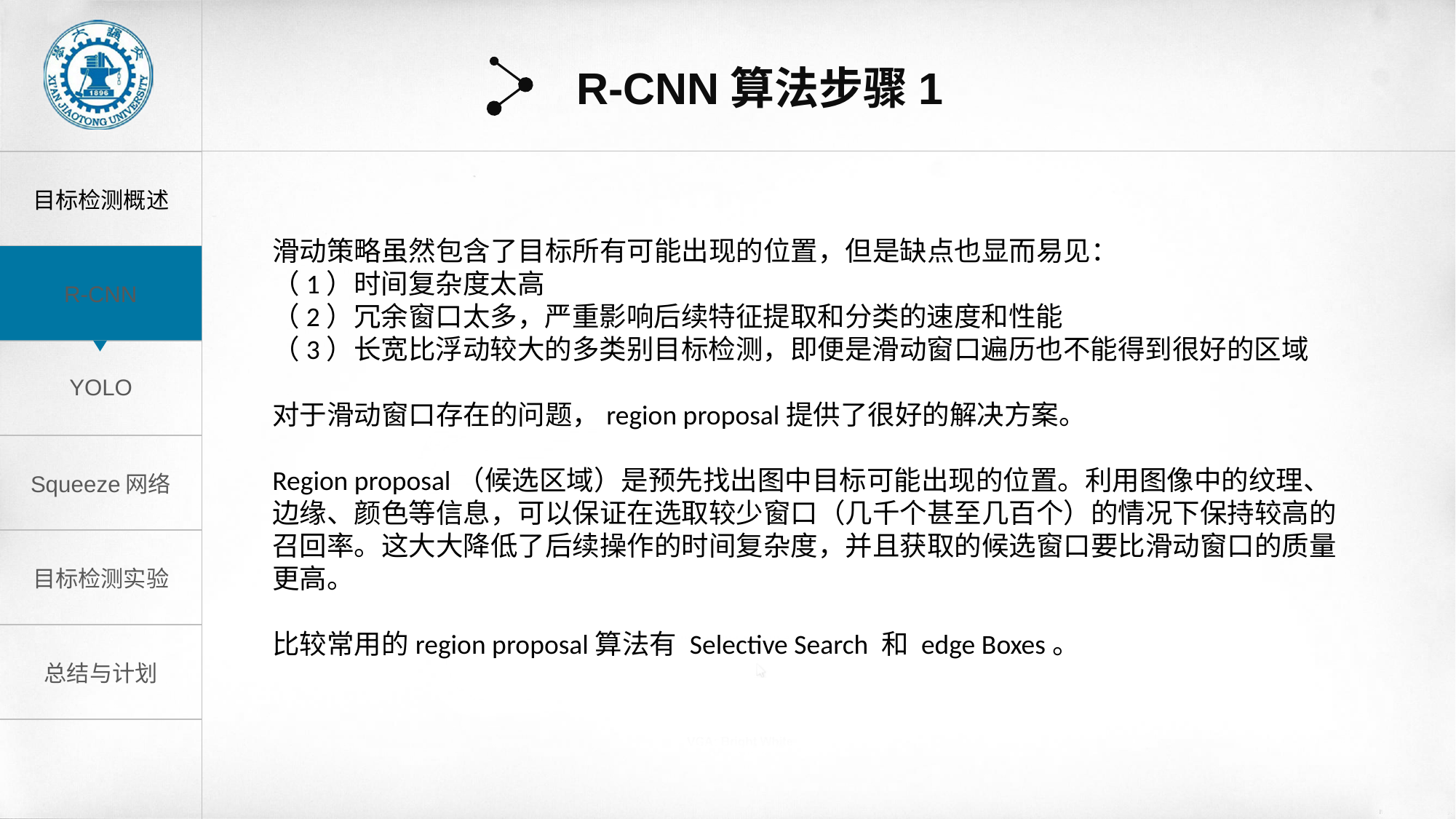

R-CNN算法步骤1
滑动策略虽然包含了目标所有可能出现的位置，但是缺点也显而易见：
（1）时间复杂度太高
（2）冗余窗口太多，严重影响后续特征提取和分类的速度和性能
（3）长宽比浮动较大的多类别目标检测，即便是滑动窗口遍历也不能得到很好的区域

对于滑动窗口存在的问题，region proposal提供了很好的解决方案。

Region proposal（候选区域）是预先找出图中目标可能出现的位置。利用图像中的纹理、边缘、颜色等信息，可以保证在选取较少窗口（几千个甚至几百个）的情况下保持较高的召回率。这大大降低了后续操作的时间复杂度，并且获取的候选窗口要比滑动窗口的质量更高。

比较常用的region proposal算法有 Selective Search 和 edge Boxes。